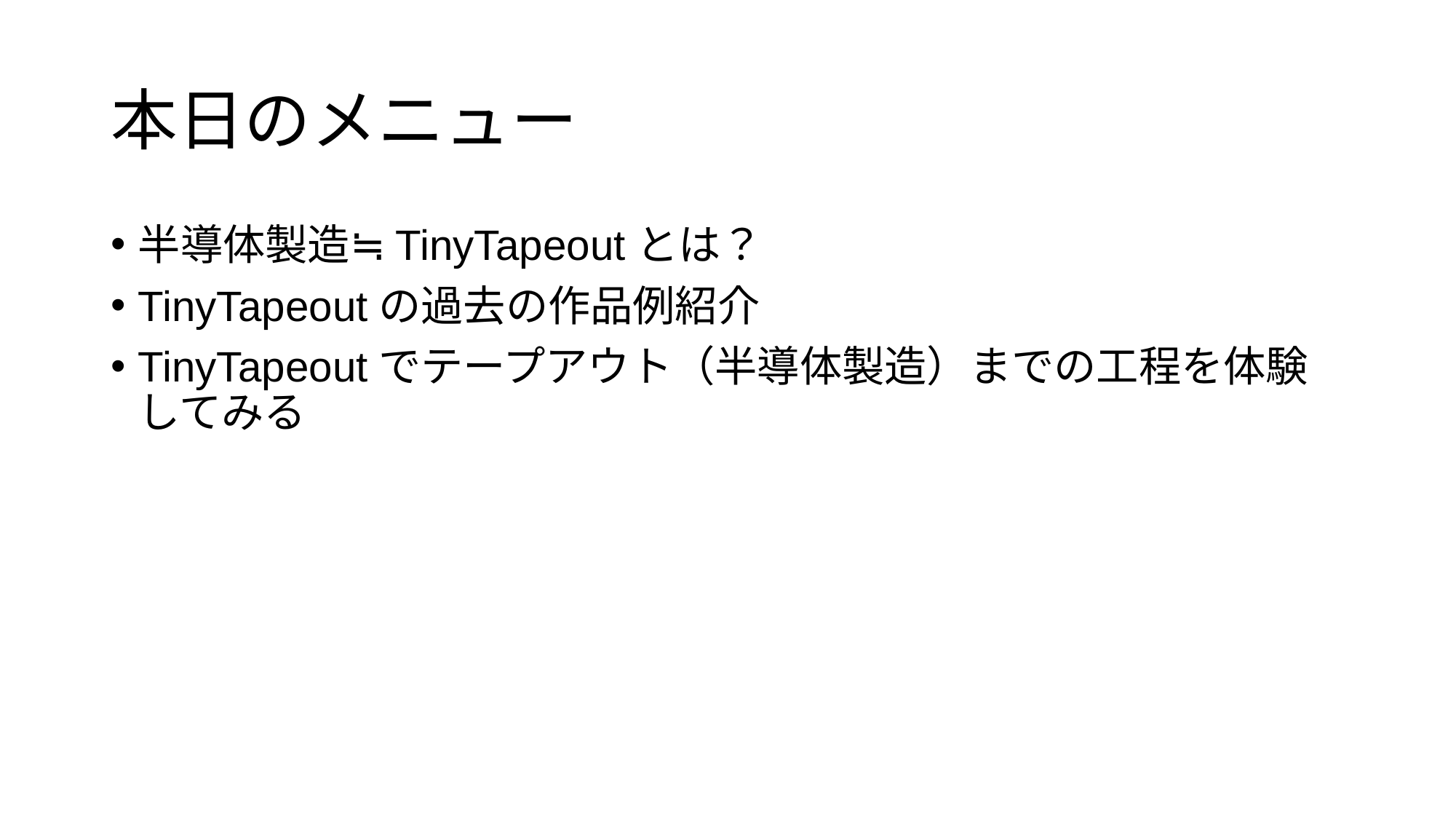

# 本日のメニュー
半導体製造≒TinyTapeoutとは？
TinyTapeoutの過去の作品例紹介
TinyTapeoutでテープアウト（半導体製造）までの工程を体験してみる